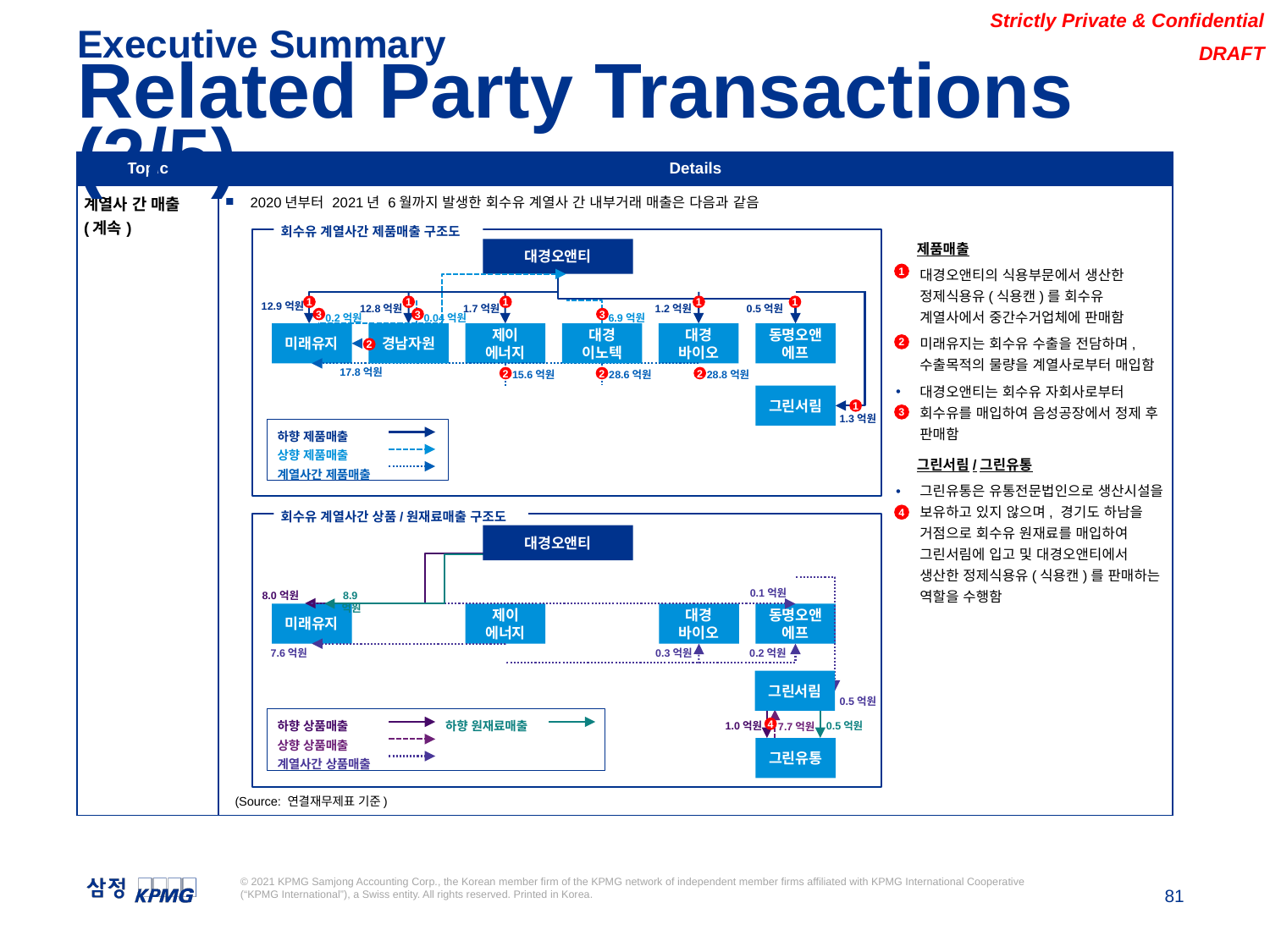

Executive Summary
Related Party Transactions (2/5)
| Topic | Details |
| --- | --- |
| 계열사 간 매출 (계속) | 2020년부터 2021년 6월까지 발생한 회수유 계열사 간 내부거래 매출은 다음과 같음 |
회수유 계열사간 제품매출 구조도

제품매출
대경오앤티의 식용부문에서 생산한 정제식용유(식용캔)를 회수유 계열사에서 중간수거업체에 판매함
미래유지는 회수유 수출을 전담하며, 수출목적의 물량을 계열사로부터 매입함
대경오앤티는 회수유 자회사로부터 회수유를 매입하여 음성공장에서 정제 후 판매함
그린서림/그린유통
그린유통은 유통전문법인으로 생산시설을 보유하고 있지 않으며, 경기도 하남을 거점으로 회수유 원재료를 매입하여 그린서림에 입고 및 대경오앤티에서 생산한 정제식용유(식용캔)를 판매하는 역할을 수행함

대경오앤티
1
12.9억원
12.8억원
1.7억원
1.2억원
0.5억원
1
1
1
1
1
0.2억원
0.04억원
6.9억원
3
3
3
미래유지
경남자원
제이
에너지
대경
이노텍
대경
바이오
동명오앤
에프
2
2
17.8억원
15.6억원
28.6억원
28.8억원
2
2
2
그린서림
1
3
1.3억원

| 하향 제품매출 |
| --- |
| 상향 제품매출 |
| 계열사간 제품매출 |
회수유 계열사간 상품/원재료매출 구조도
4

대경오앤티
0.1억원
8.0억원
8.9억원
미래유지
제이
에너지
대경
바이오
동명오앤
에프
7.6억원
0.3억원
0.2억원
그린서림
0.5억원

1.0억원
0.5억원
7.7억원
| 하향 상품매출 |
| --- |
| 상향 상품매출 |
| 계열사간 상품매출 |
| 하향 원재료매출 |
| --- |
|  |
|  |
4
그린유통
(Source: 연결재무제표 기준)